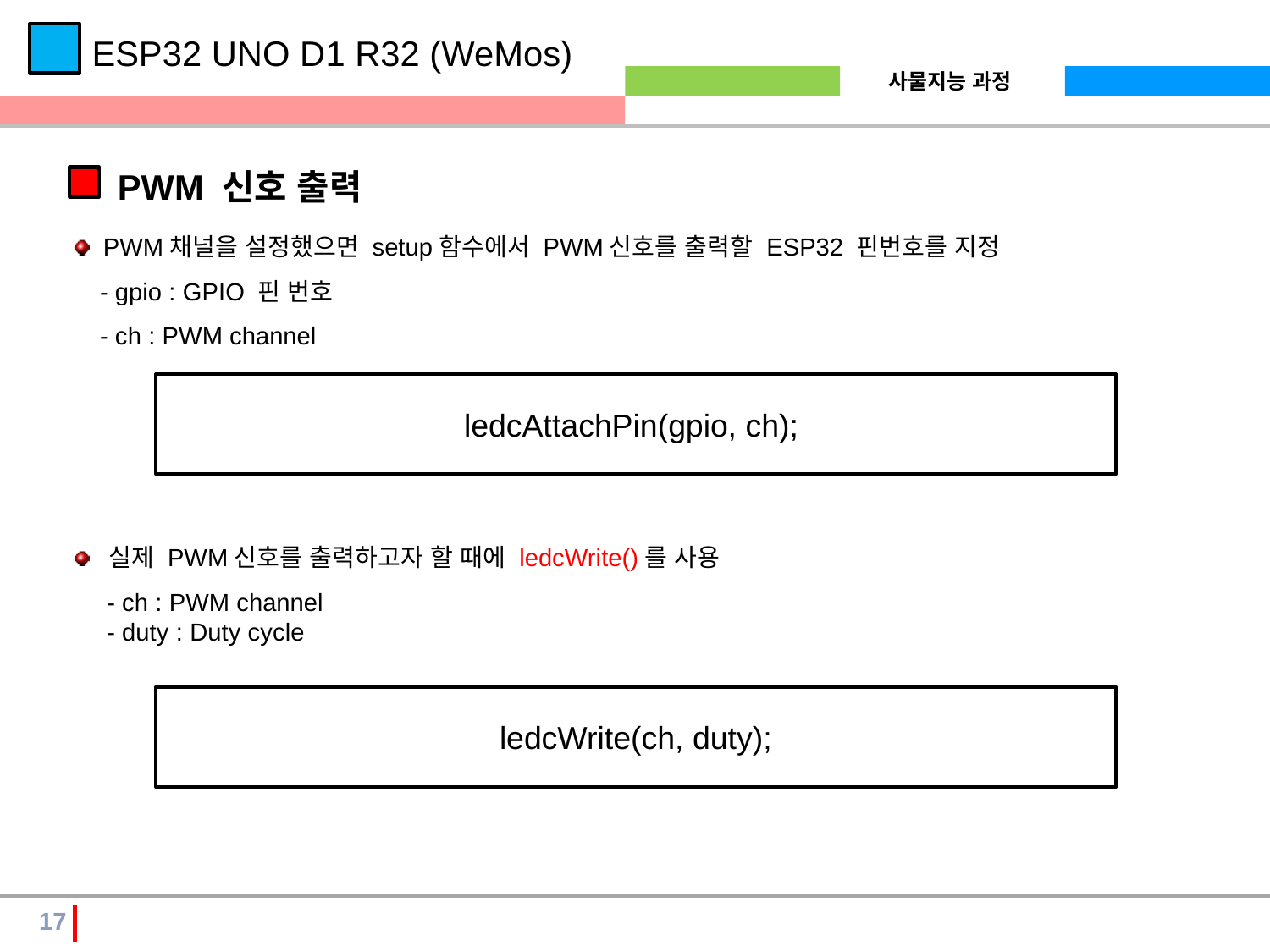

ESP32 UNO D1 R32 (WeMos)
PWM 신호 출력

 PWM채널을 설정했으면 setup함수에서 PWM신호를 출력할 ESP32 핀번호를 지정
    - gpio : GPIO 핀 번호
    - ch : PWM channel

 실제 PWM신호를 출력하고자 할 때에 ledcWrite()를 사용
     - ch : PWM channel
     - duty : Duty cycle

 ledcAttachPin(gpio, ch);
 ledcWrite(ch, duty);
17